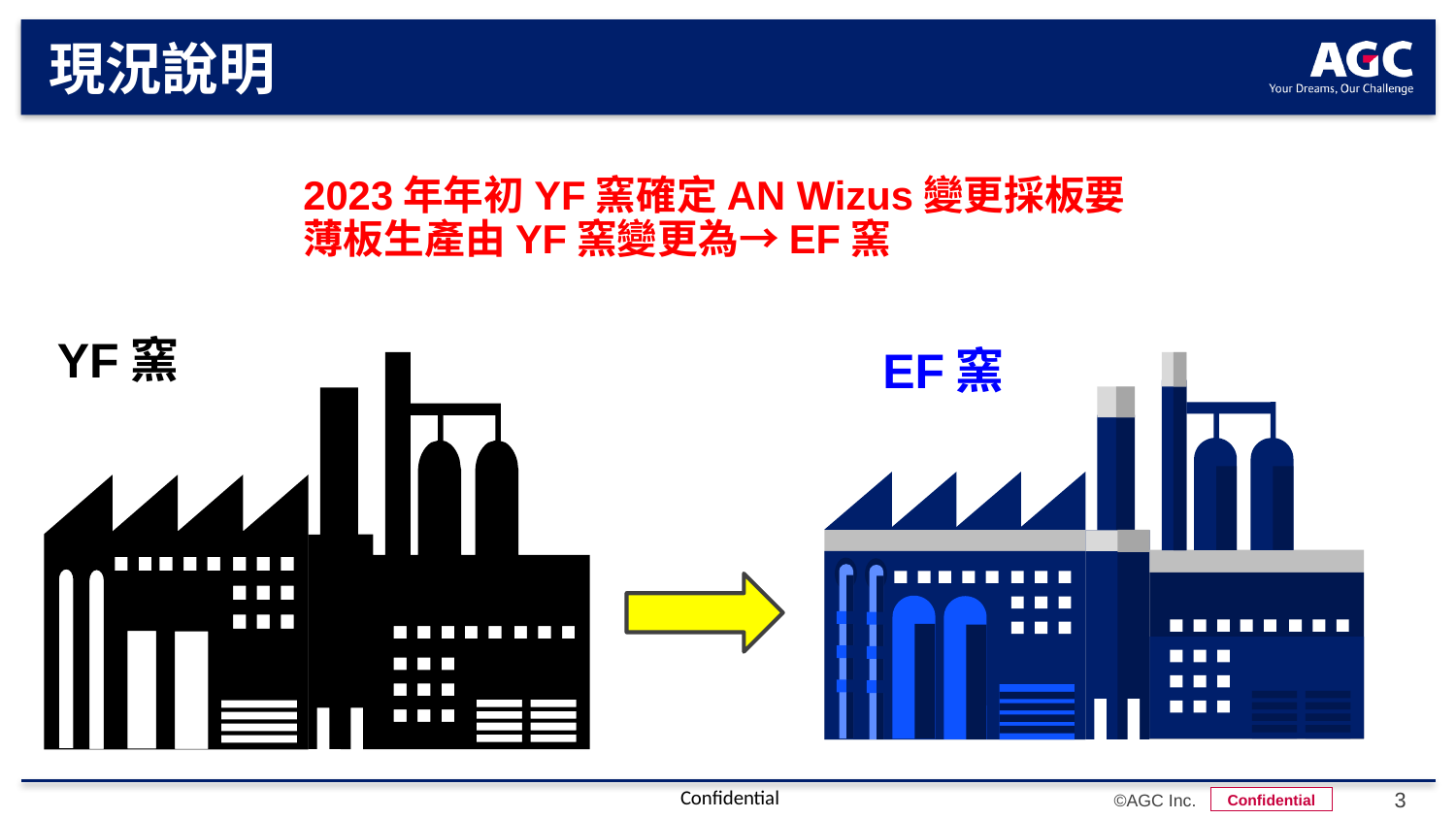

# 現況說明
2023年年初YF窯確定AN Wizus變更採板要
薄板生產由YF窯變更為→EF窯
YF窯
EF窯